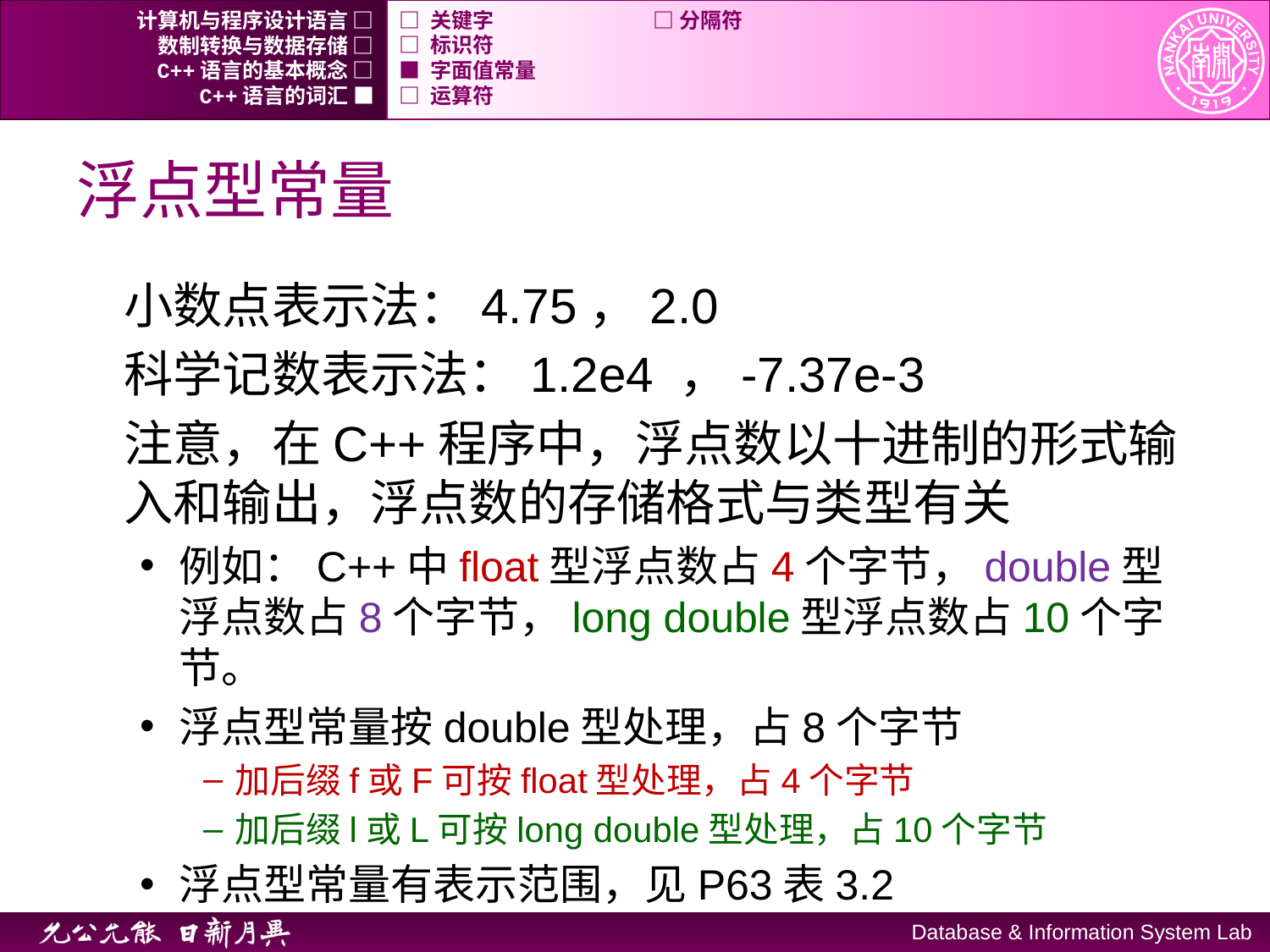

计算机与程序设计语言 □
□ 关键字		□ 分隔符
数制转换与数据存储 □
□ 标识符
C++语言的基本概念 □
■ 字面值常量
C++语言的词汇 ■
□ 运算符
# 浮点型常量
小数点表示法：4.75，2.0
科学记数表示法：1.2e4 ，-7.37e-3
注意，在C++程序中，浮点数以十进制的形式输入和输出，浮点数的存储格式与类型有关
例如：C++中float型浮点数占4个字节，double型浮点数占8个字节，long double型浮点数占10个字节。
浮点型常量按double型处理，占8个字节
加后缀f或F可按float型处理，占4个字节
加后缀l或L可按long double型处理，占10个字节
浮点型常量有表示范围，见P63表3.2